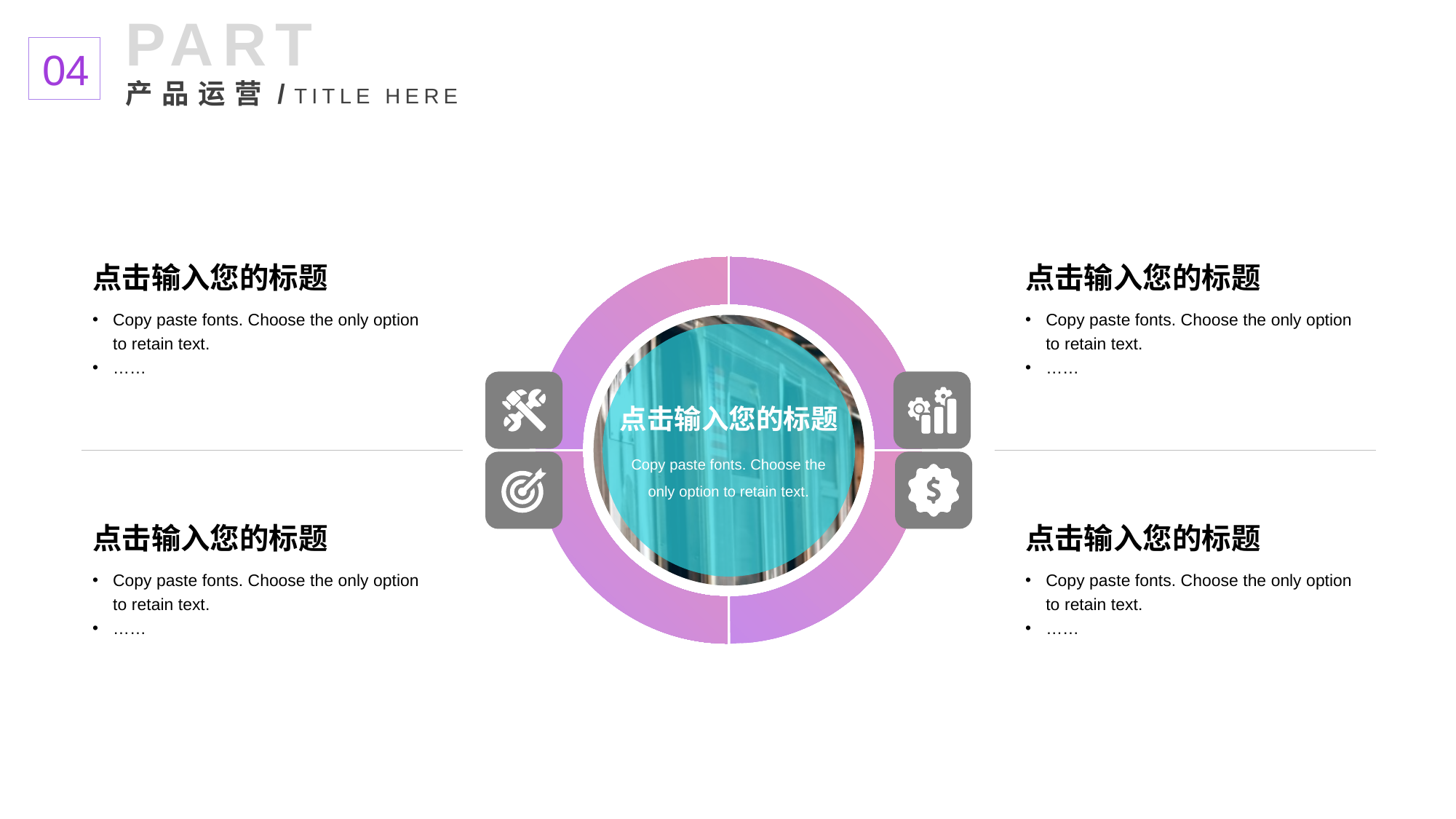

PART
产品运营/TITLE HERE
04
点击输入您的标题
Copy paste fonts. Choose the only option to retain text.
……
点击输入您的标题
Copy paste fonts. Choose the only option to retain text.
……

点击输入您的标题
Copy paste fonts. Choose the only option to retain text.

点击输入您的标题
Copy paste fonts. Choose the only option to retain text.
……
点击输入您的标题
Copy paste fonts. Choose the only option to retain text.
……